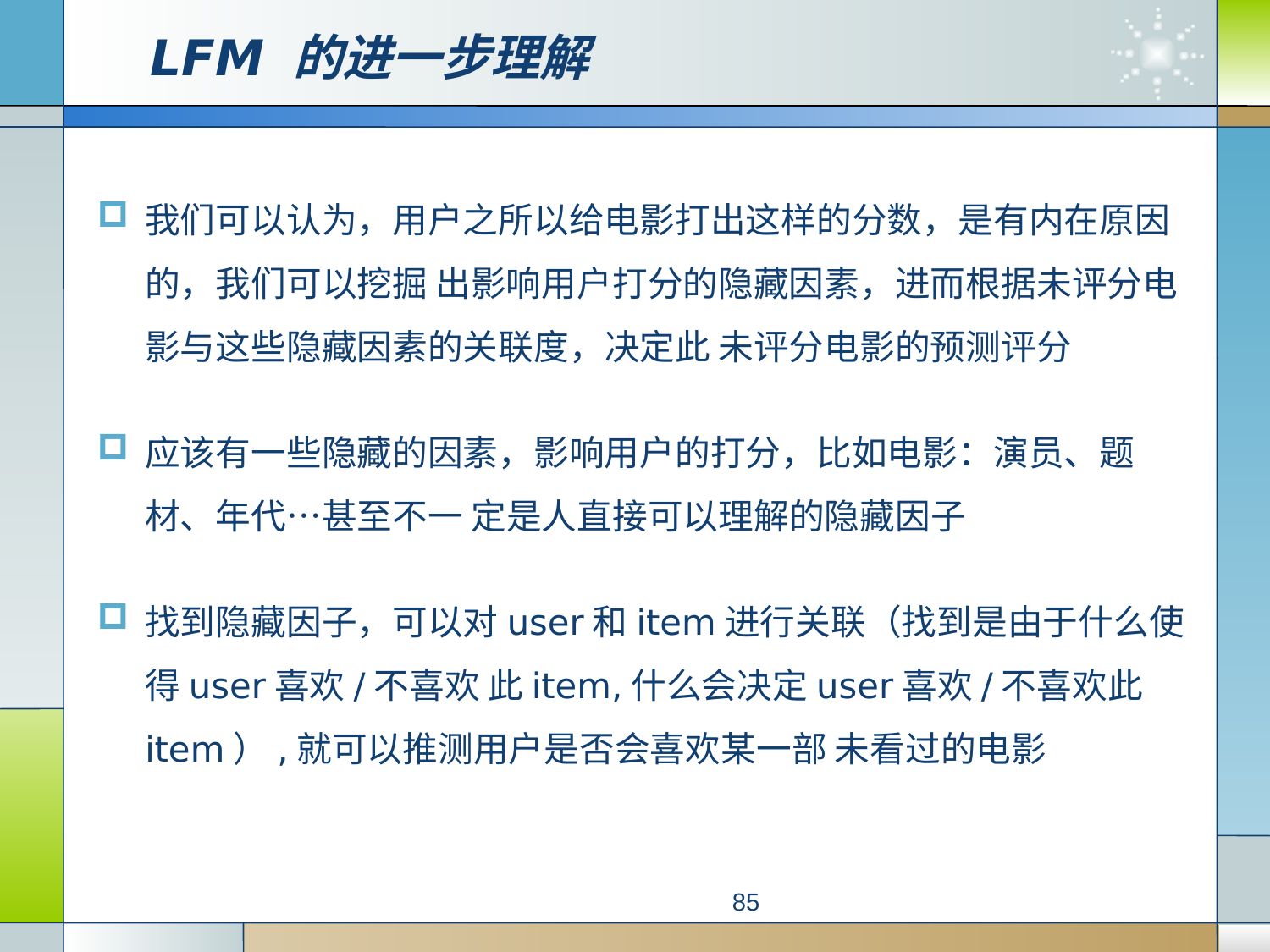

# LFM 的进一步理解
我们可以认为，用户之所以给电影打出这样的分数，是有内在原因的，我们可以挖掘 出影响用户打分的隐藏因素，进而根据未评分电影与这些隐藏因素的关联度，决定此 未评分电影的预测评分
应该有一些隐藏的因素，影响用户的打分，比如电影：演员、题材、年代…甚至不一 定是人直接可以理解的隐藏因子
找到隐藏因子，可以对user和item进行关联（找到是由于什么使得user喜欢/不喜欢 此item,什么会决定user喜欢/不喜欢此item）,就可以推测用户是否会喜欢某一部 未看过的电影
85